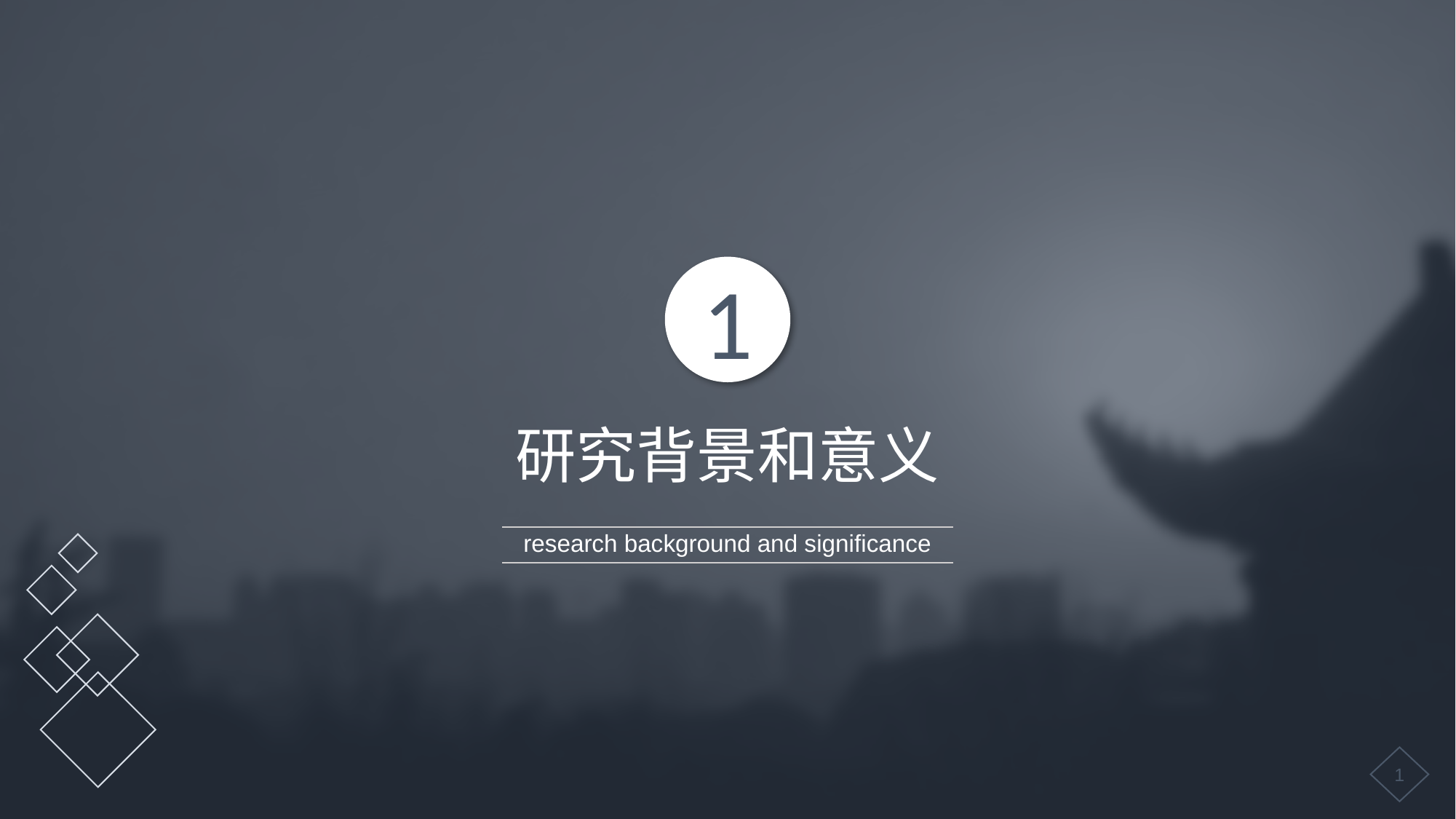

1
研究背景和意义
research background and significance

1